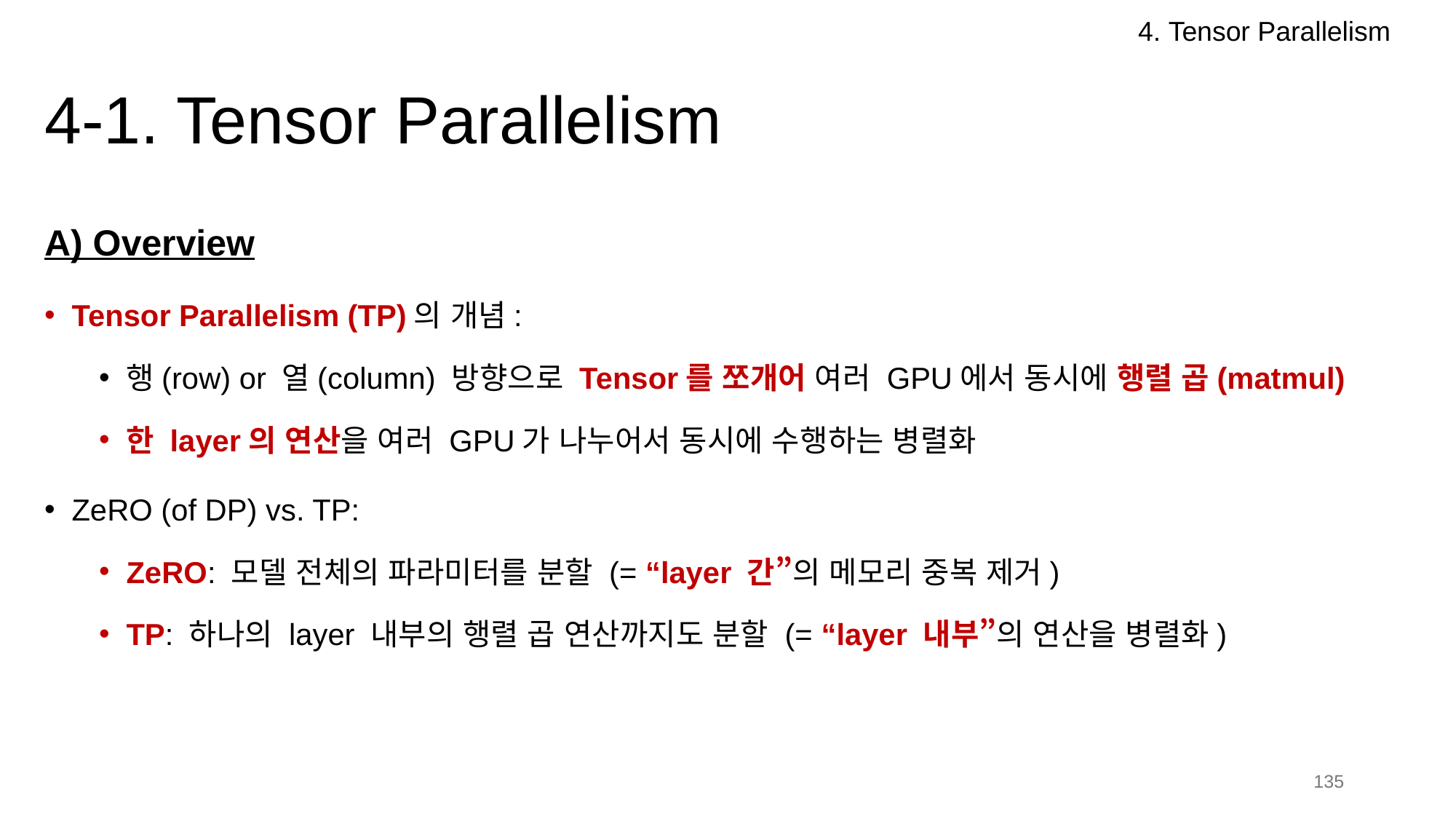

4. Tensor Parallelism
# 4-1. Tensor Parallelism
A) Overview
Tensor Parallelism (TP)의 개념:
행(row) or 열(column) 방향으로 Tensor를 쪼개어 여러 GPU에서 동시에 행렬 곱(matmul)
한 layer의 연산을 여러 GPU가 나누어서 동시에 수행하는 병렬화
ZeRO (of DP) vs. TP:
ZeRO: 모델 전체의 파라미터를 분할 (= “layer 간”의 메모리 중복 제거)
TP: 하나의 layer 내부의 행렬 곱 연산까지도 분할 (= “layer 내부”의 연산을 병렬화)

135